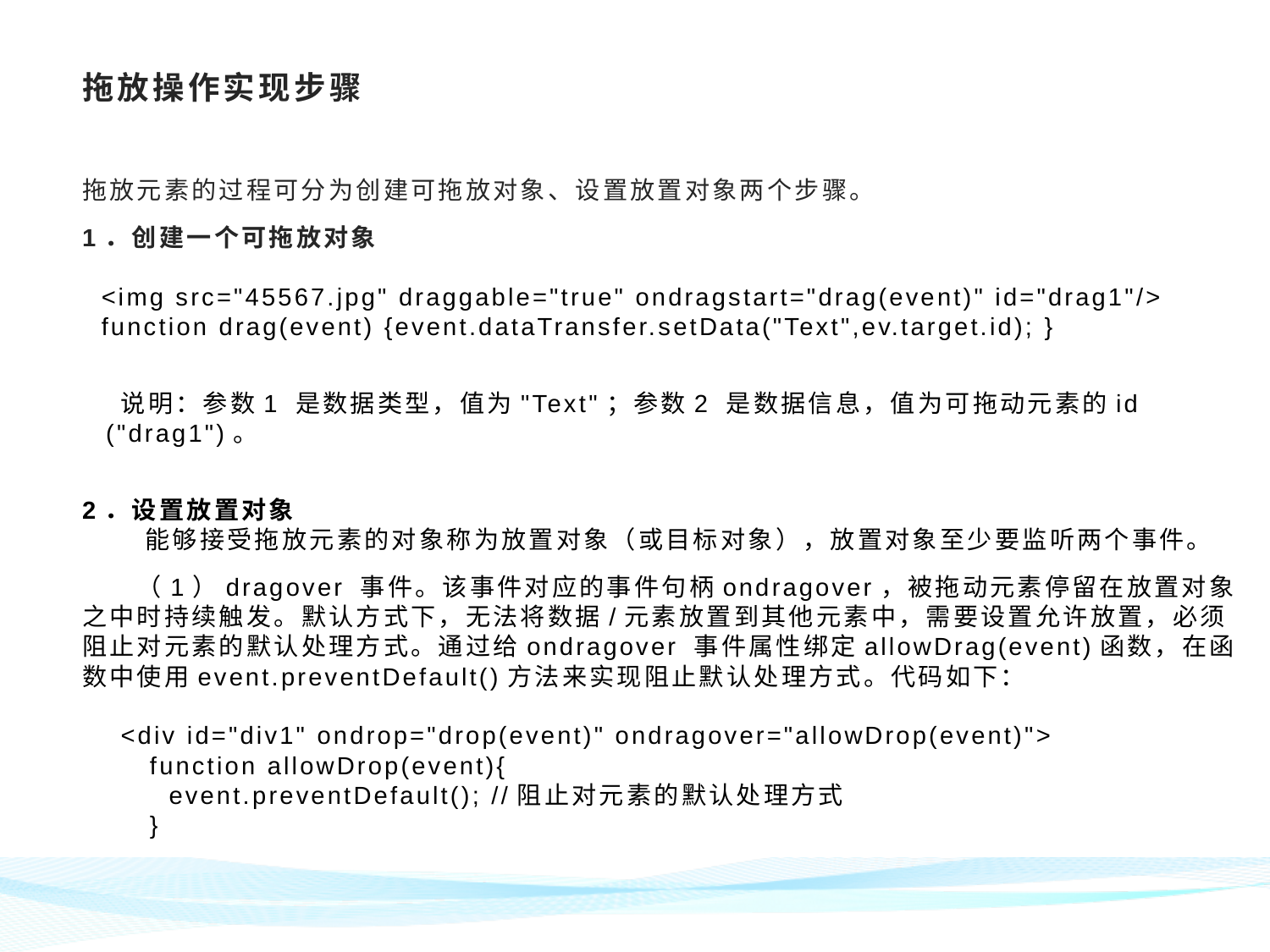

# 拖放操作实现步骤
拖放元素的过程可分为创建可拖放对象、设置放置对象两个步骤。
1．创建一个可拖放对象

  <img src="45567.jpg" draggable="true" ondragstart="drag(event)" id="drag1"/>
  function drag(event) {event.dataTransfer.setData("Text",ev.target.id); }

    说明：参数1 是数据类型，值为"Text"；参数2 是数据信息，值为可拖动元素的id ("drag1")。

2．设置放置对象
       能够接受拖放元素的对象称为放置对象（或目标对象），放置对象至少要监听两个事件。
      （1）dragover 事件。该事件对应的事件句柄ondragover，被拖动元素停留在放置对象之中时持续触发。默认方式下，无法将数据/元素放置到其他元素中，需要设置允许放置，必须阻止对元素的默认处理方式。通过给ondragover 事件属性绑定allowDrag(event)函数，在函数中使用event.preventDefault()方法来实现阻止默认处理方式。代码如下：

    <div id="div1" ondrop="drop(event)" ondragover="allowDrop(event)">
       function allowDrop(event){
         event.preventDefault(); //阻止对元素的默认处理方式
       }